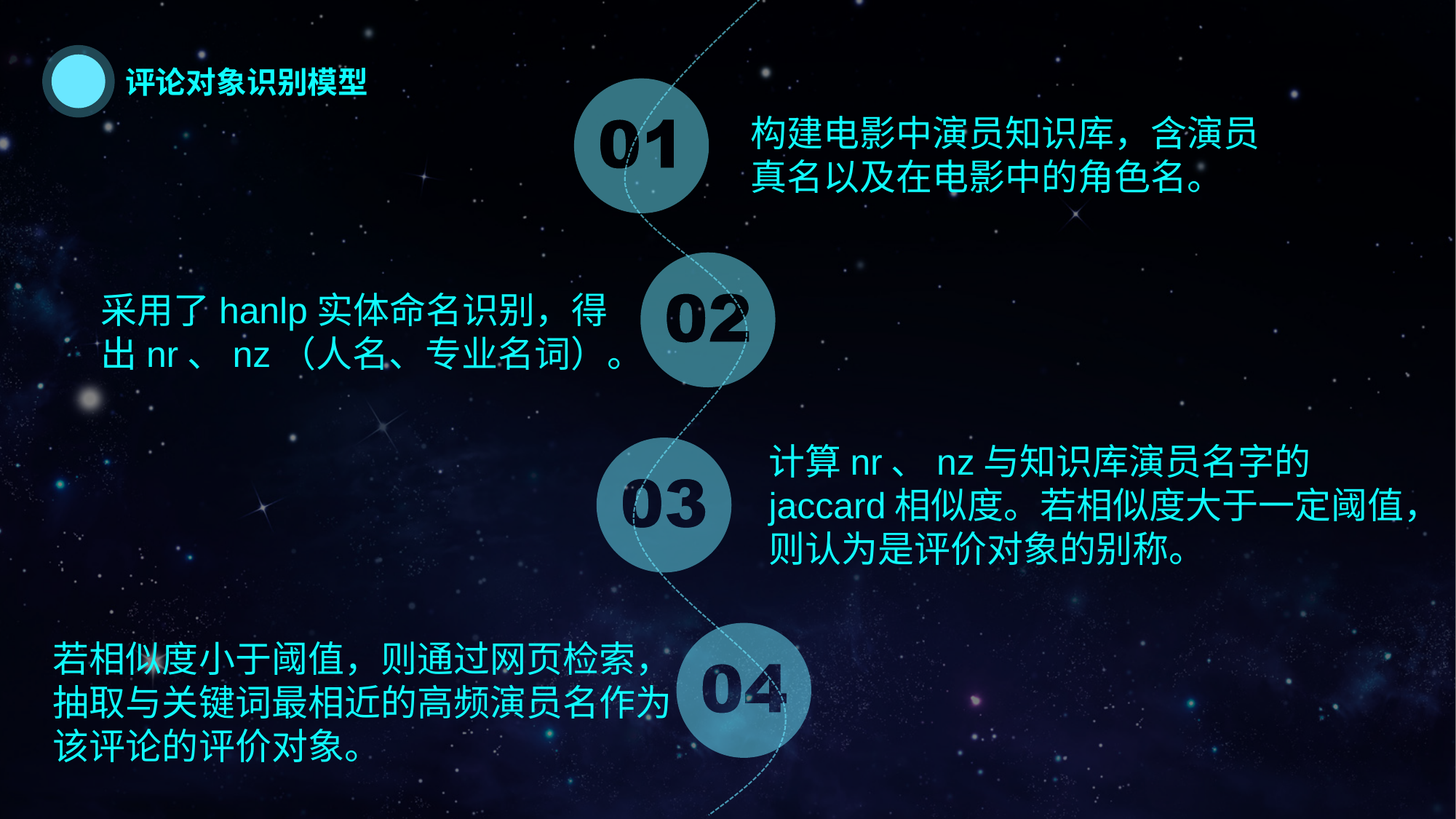

评论对象识别模型

构建电影中演员知识库，含演员真名以及在电影中的角色名。

采用了hanlp实体命名识别，得出nr、nz（人名、专业名词）。

计算nr、nz与知识库演员名字的jaccard相似度。若相似度大于一定阈值，则认为是评价对象的别称。

若相似度小于阈值，则通过网页检索，抽取与关键词最相近的高频演员名作为该评论的评价对象。